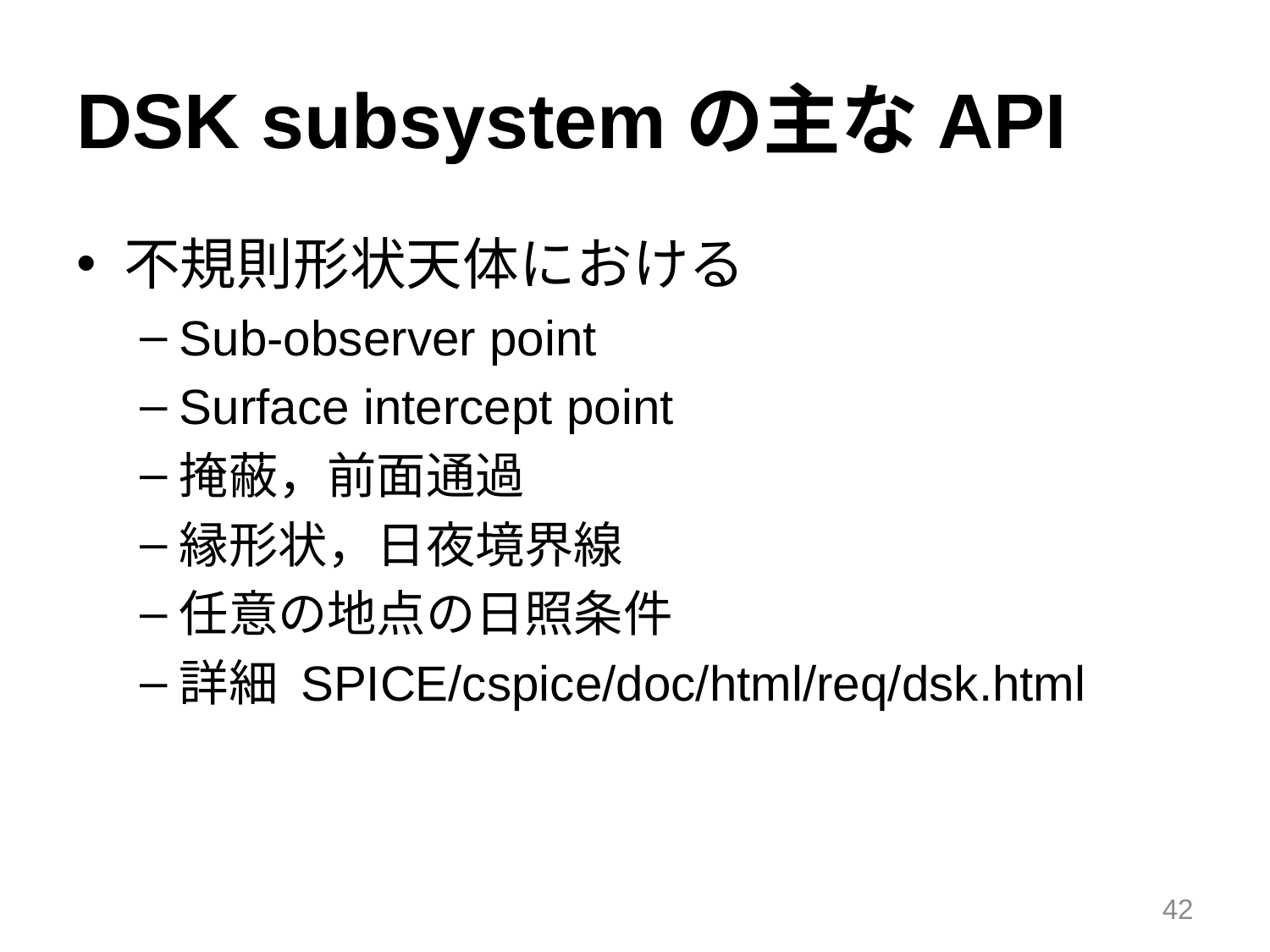

# DSK subsystemの主なAPI
不規則形状天体における
Sub-observer point
Surface intercept point
掩蔽，前面通過
縁形状，日夜境界線
任意の地点の日照条件
詳細 SPICE/cspice/doc/html/req/dsk.html

42